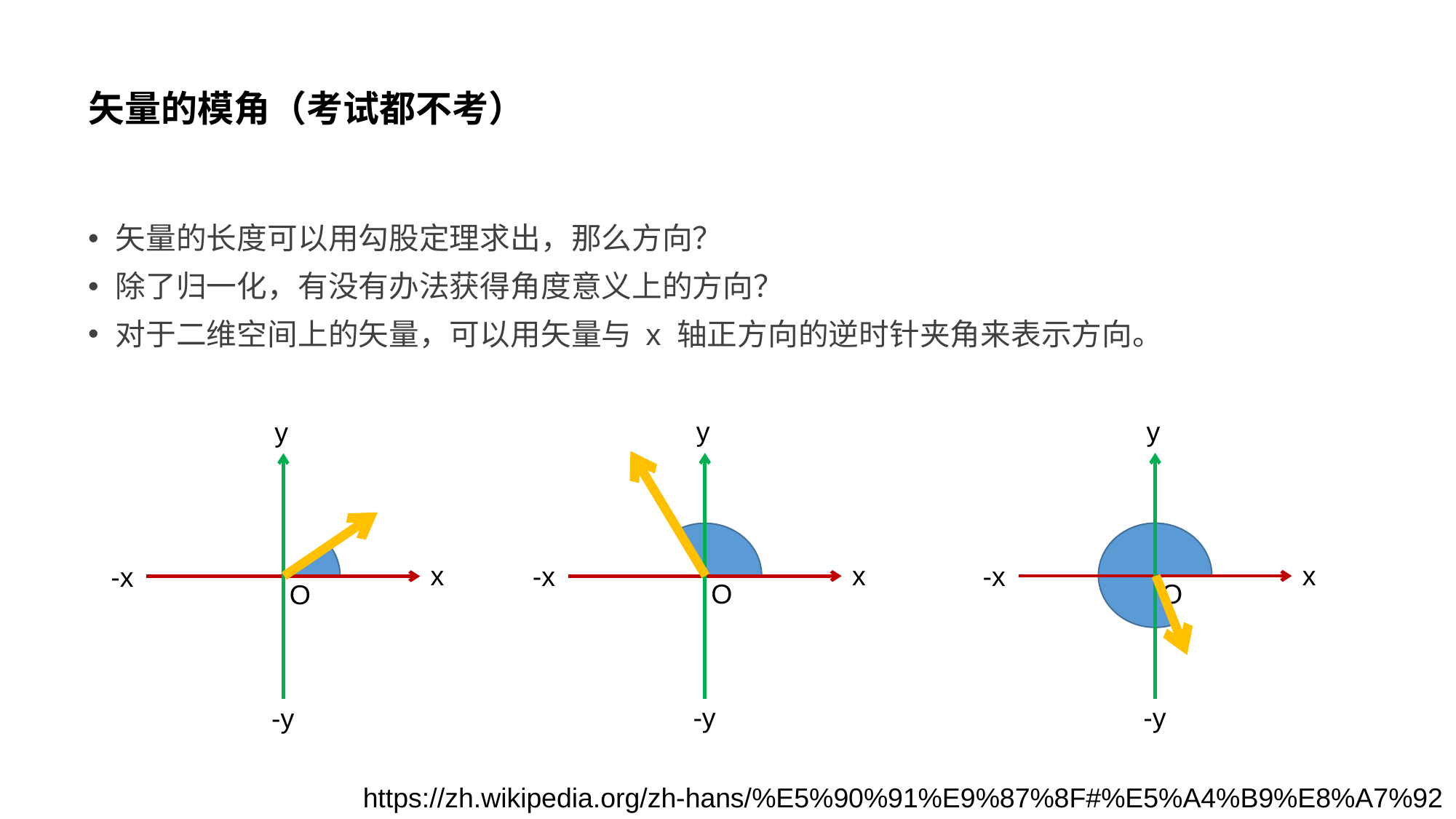

# 矢量的模角（考试都不考）
矢量的长度可以用勾股定理求出，那么方向？
除了归一化，有没有办法获得角度意义上的方向？
对于二维空间上的矢量，可以用矢量与 x 轴正方向的逆时针夹角来表示方向。
y
-y
x
-x
O

y
-y
x
-x
O

y
-y
x
-x
O

https://zh.wikipedia.org/zh-hans/%E5%90%91%E9%87%8F#%E5%A4%B9%E8%A7%92